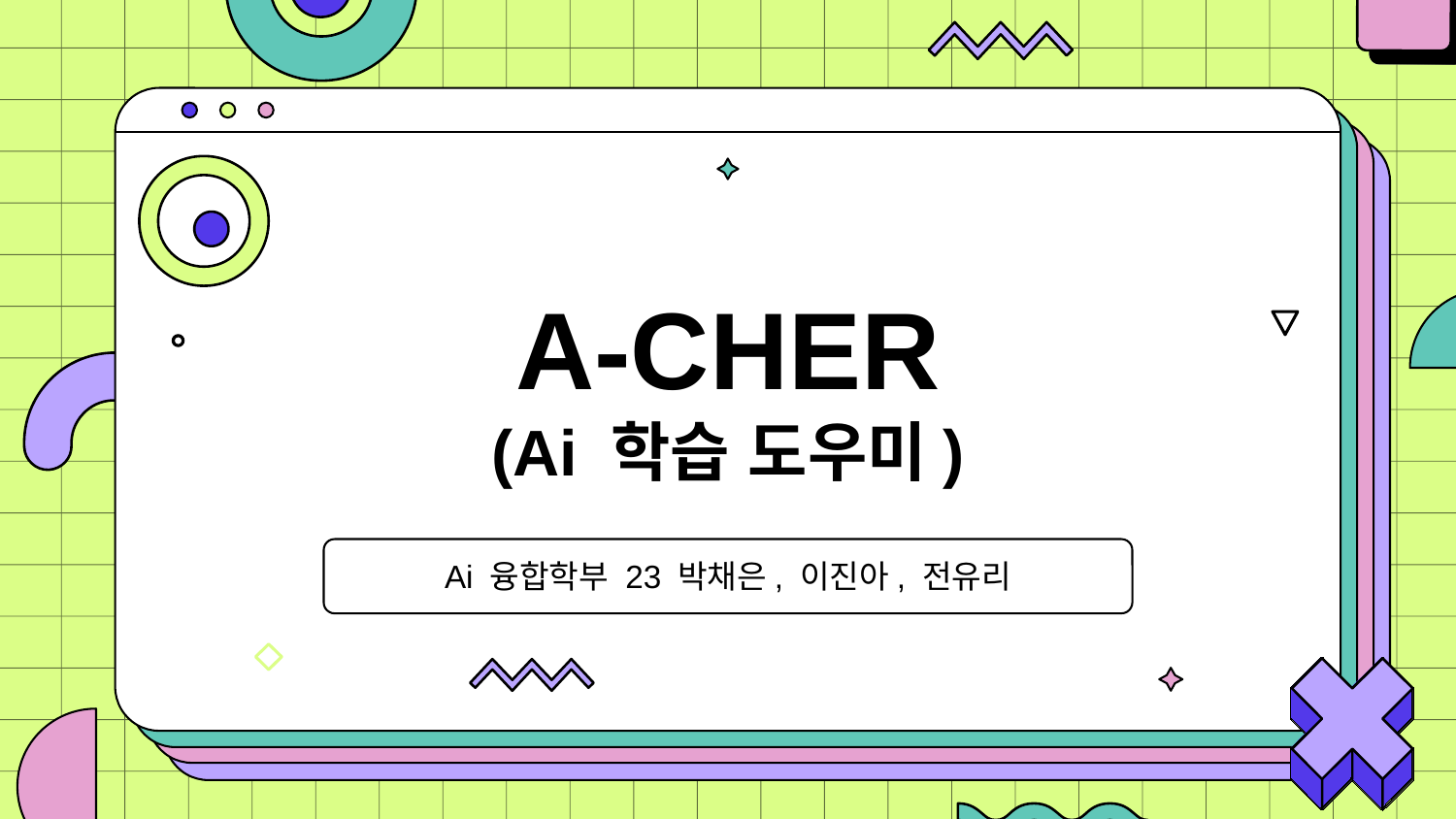

# A-CHER (Ai 학습 도우미)

Ai 융합학부 23 박채은, 이진아, 전유리